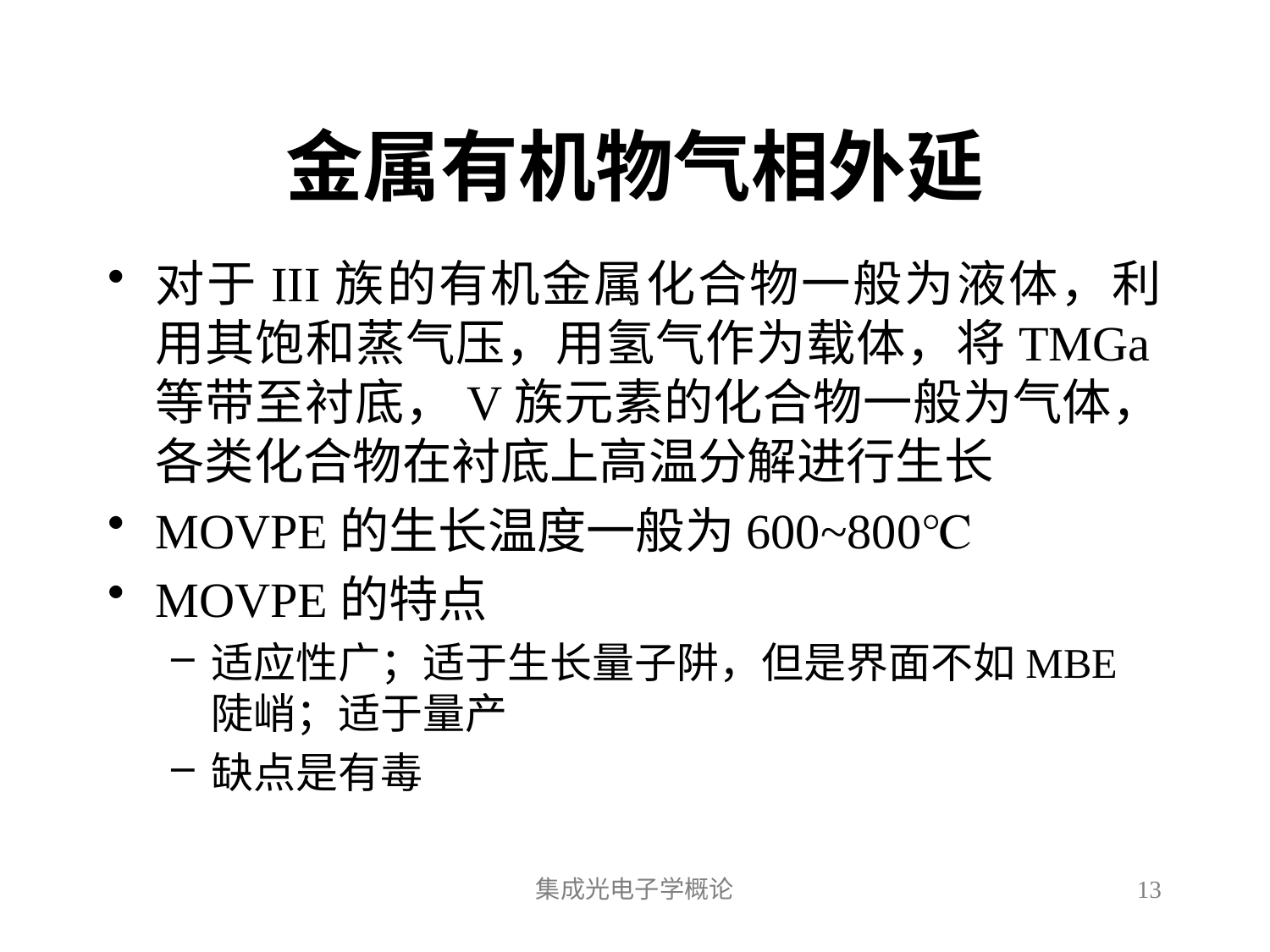

# 金属有机物气相外延
对于III族的有机金属化合物一般为液体，利用其饱和蒸气压，用氢气作为载体，将TMGa等带至衬底，V族元素的化合物一般为气体，各类化合物在衬底上高温分解进行生长
MOVPE的生长温度一般为600~800℃
MOVPE的特点
适应性广；适于生长量子阱，但是界面不如MBE陡峭；适于量产
缺点是有毒
集成光电子学概论
13